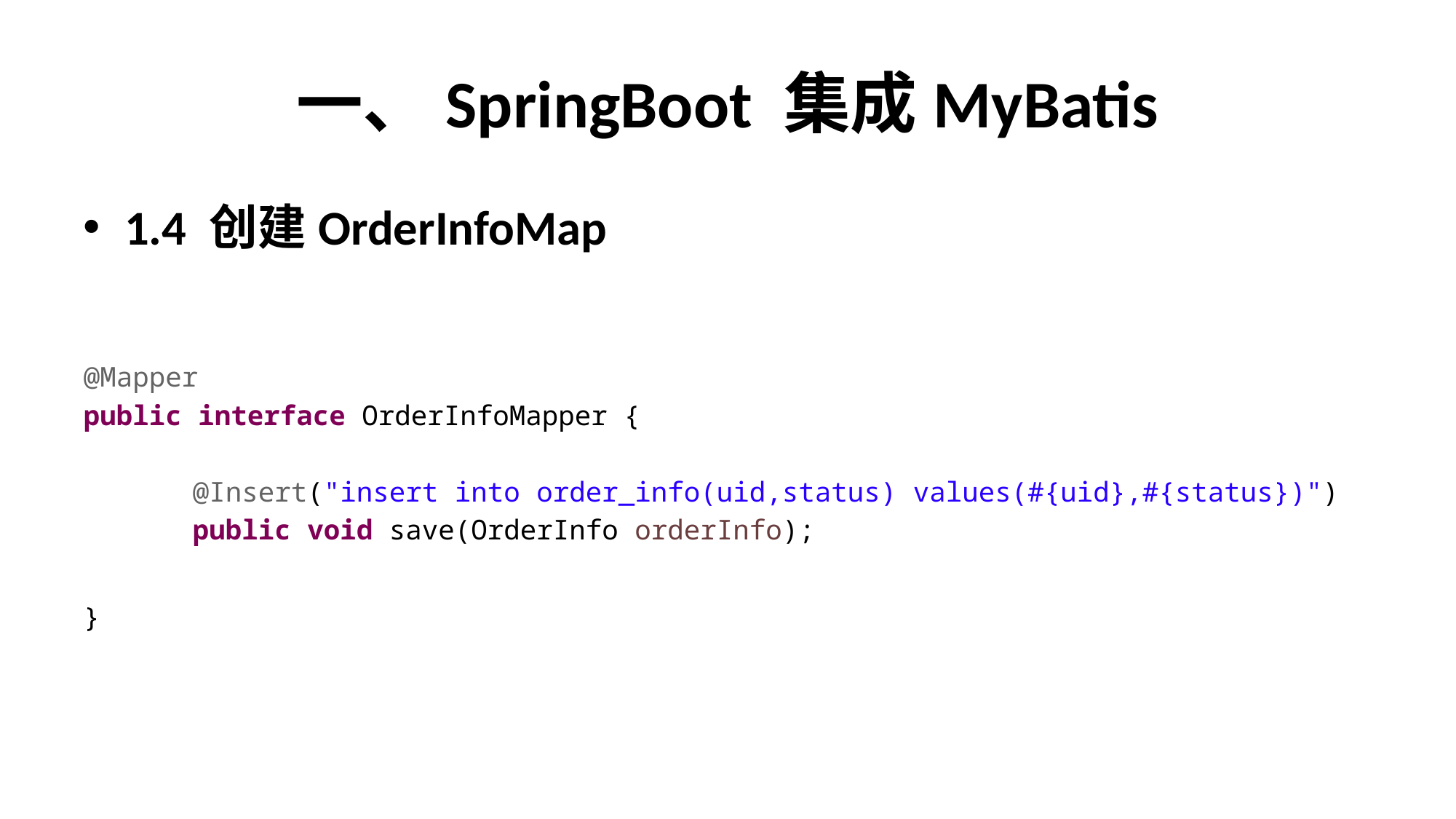

# 一、SpringBoot 集成MyBatis
1.4 创建OrderInfoMap

@Mapper
public interface OrderInfoMapper {

	@Insert("insert into order_info(uid,status) values(#{uid},#{status})")
	public void save(OrderInfo orderInfo);

}